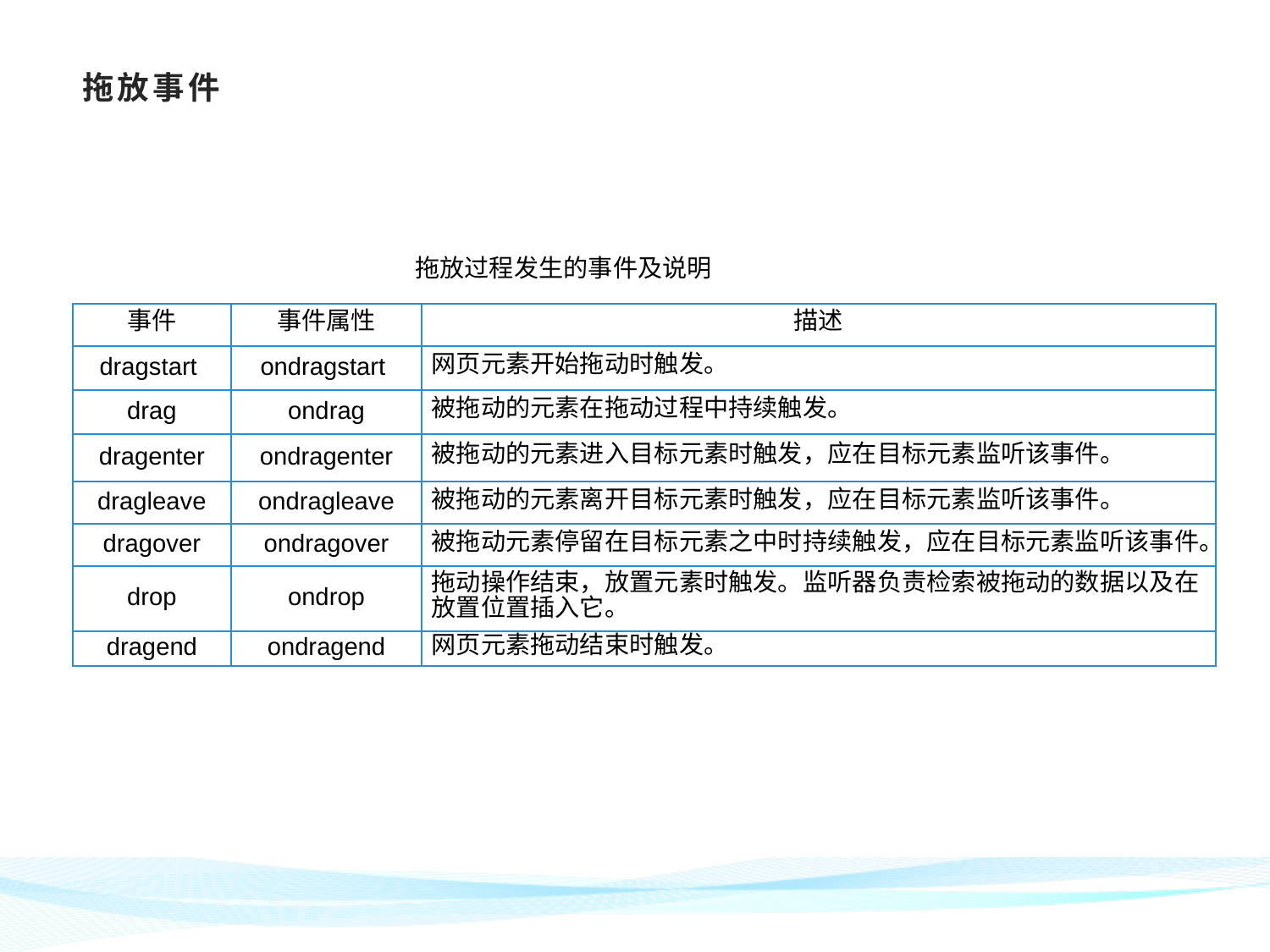

# 拖放事件
拖放过程发生的事件及说明
| 事件 | 事件属性 | 描述 |
| --- | --- | --- |
| dragstart | ondragstart | 网页元素开始拖动时触发。 |
| drag | ondrag | 被拖动的元素在拖动过程中持续触发。 |
| dragenter | ondragenter | 被拖动的元素进入目标元素时触发，应在目标元素监听该事件。 |
| dragleave | ondragleave | 被拖动的元素离开目标元素时触发，应在目标元素监听该事件。 |
| dragover | ondragover | 被拖动元素停留在目标元素之中时持续触发，应在目标元素监听该事件。 |
| drop | ondrop | 拖动操作结束，放置元素时触发。监听器负责检索被拖动的数据以及在放置位置插入它。 |
| dragend | ondragend | 网页元素拖动结束时触发。 |